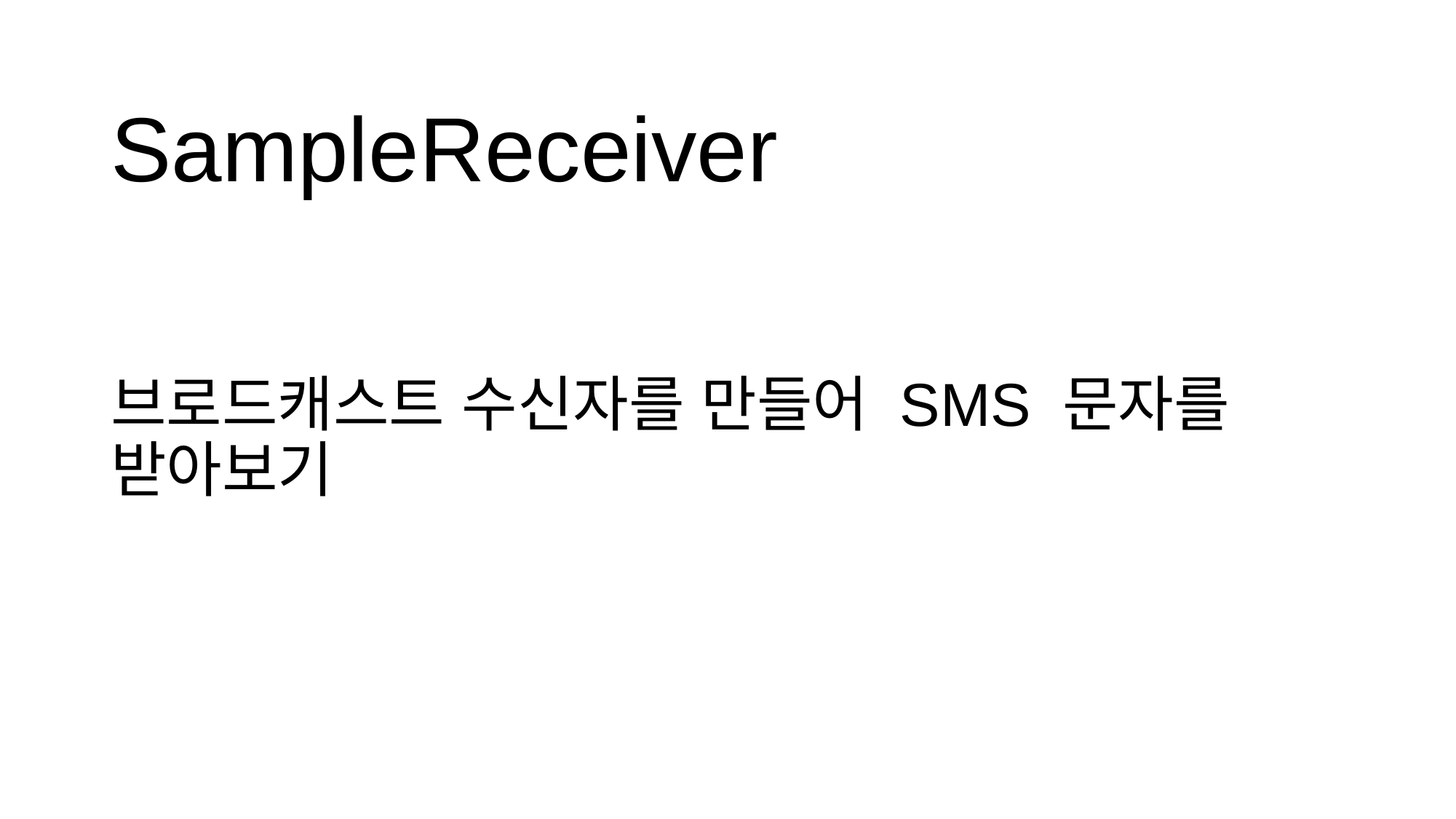

# SampleReceiver
브로드캐스트 수신자를 만들어 SMS 문자를 받아보기